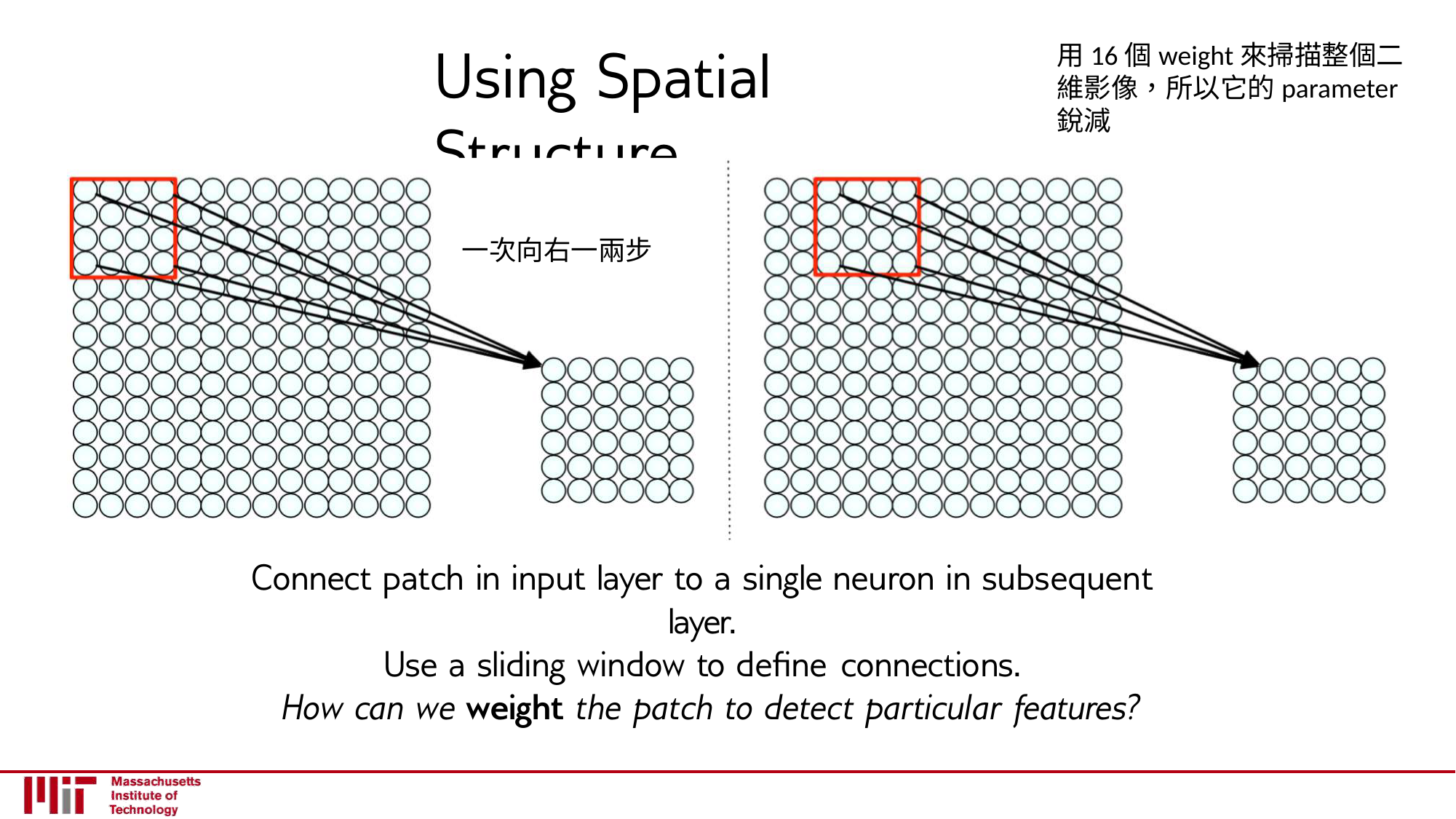

# Using Spatial Structure
用16個weight來掃描整個二維影像，所以它的parameter銳減

一次向右一兩步
Connect patch in input layer to a single neuron in subsequent layer.
Use a sliding window to define connections.
How can we weight the patch to detect particular features?